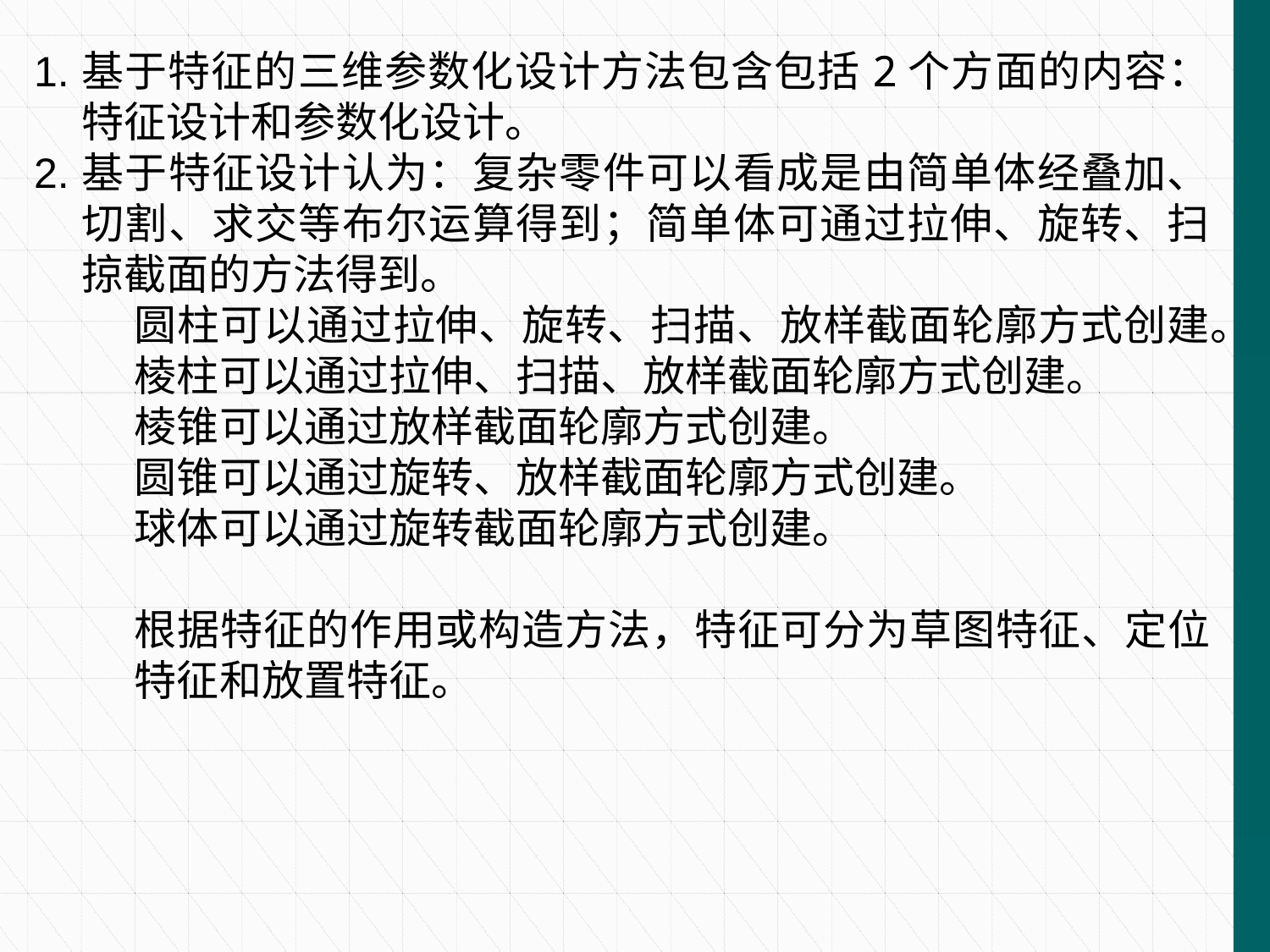

基于特征的三维参数化设计方法包含包括2个方面的内容：特征设计和参数化设计。
基于特征设计认为：复杂零件可以看成是由简单体经叠加、切割、求交等布尔运算得到；简单体可通过拉伸、旋转、扫掠截面的方法得到。
圆柱可以通过拉伸、旋转、扫描、放样截面轮廓方式创建。
棱柱可以通过拉伸、扫描、放样截面轮廓方式创建。
棱锥可以通过放样截面轮廓方式创建。
圆锥可以通过旋转、放样截面轮廓方式创建。
球体可以通过旋转截面轮廓方式创建。

根据特征的作用或构造方法，特征可分为草图特征、定位特征和放置特征。